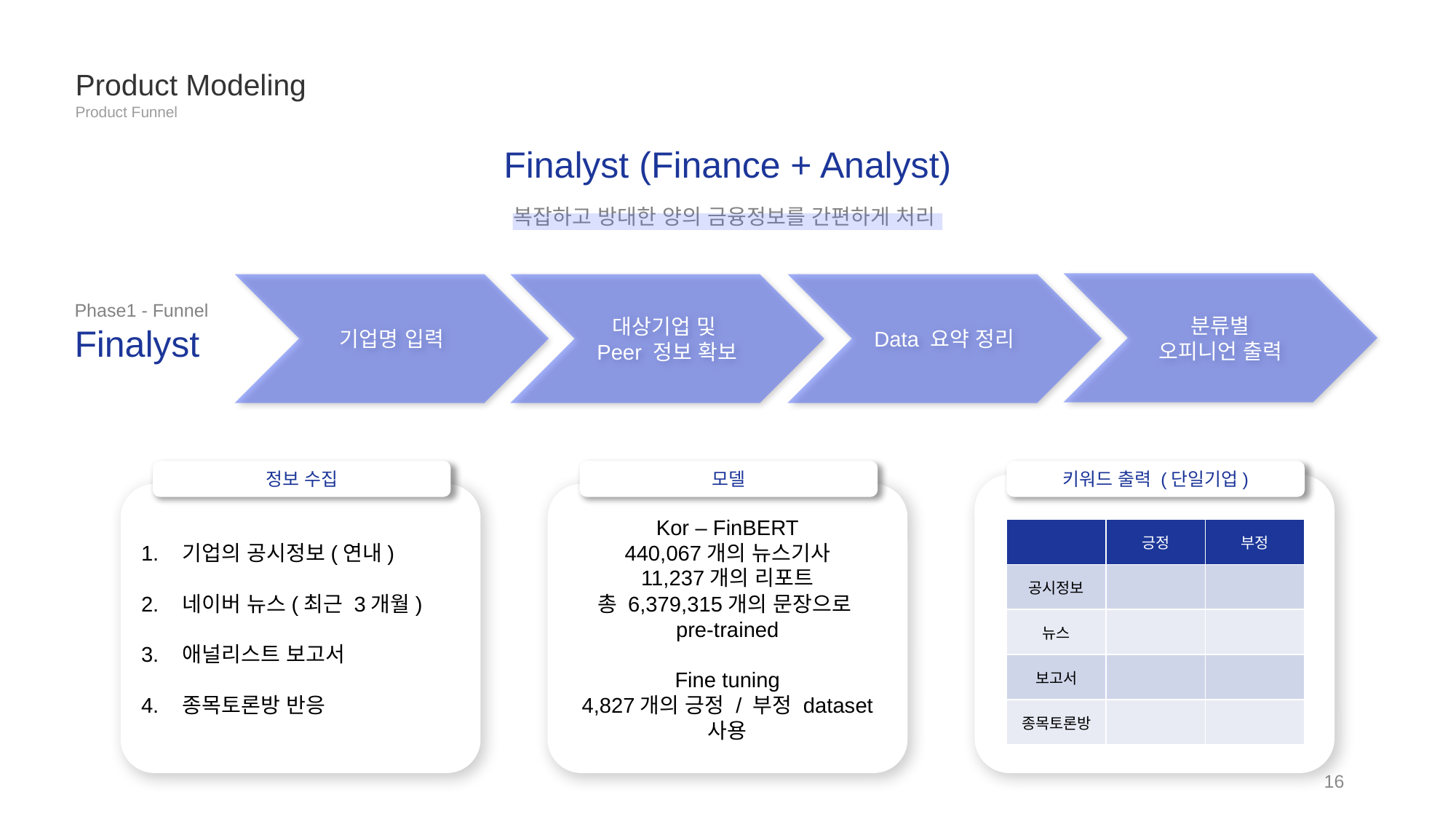

Product Modeling
Product Funnel
Finalyst (Finance + Analyst)
복잡하고 방대한 양의 금융정보를 간편하게 처리

분류별
오피니언 출력
기업명 입력
대상기업 및
Peer 정보 확보
Data 요약 정리
Phase1 - Funnel
Finalyst
정보 수집
기업의 공시정보(연내)

네이버 뉴스(최근 3개월)

애널리스트 보고서

종목토론방 반응
모델
Kor – FinBERT
440,067개의 뉴스기사
11,237개의 리포트
총 6,379,315개의 문장으로
pre-trained

Fine tuning
4,827개의 긍정 / 부정 dataset 사용
키워드 출력 (단일기업)

|  | 긍정 | 부정 |
| --- | --- | --- |
| 공시정보 |  |  |
| 뉴스 |  |  |
| 보고서 |  |  |
| 종목토론방 |  |  |
16